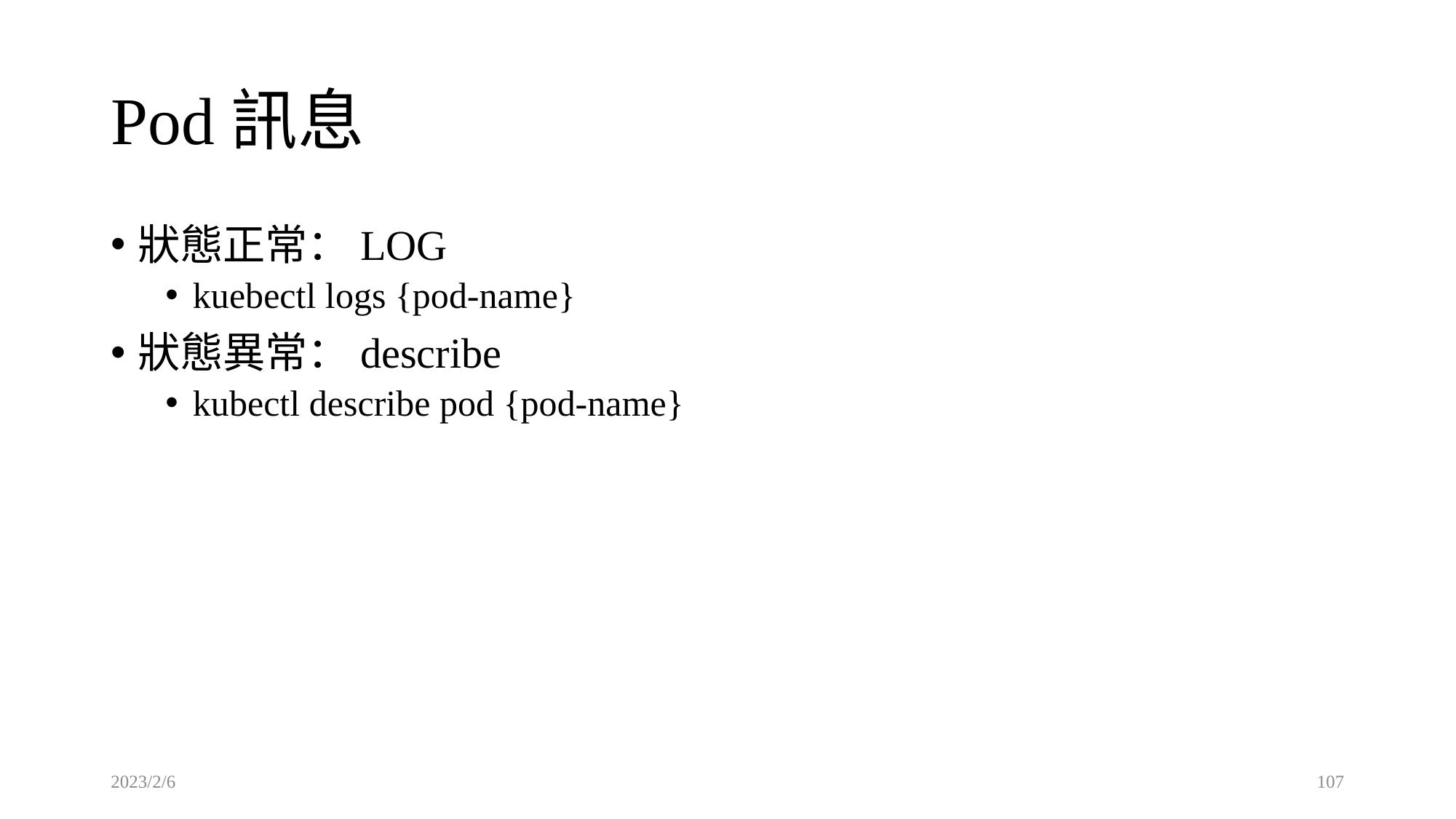

# Pod訊息
狀態正常：LOG
kuebectl logs {pod-name}
狀態異常：describe
kubectl describe pod {pod-name}

2023/2/6
107